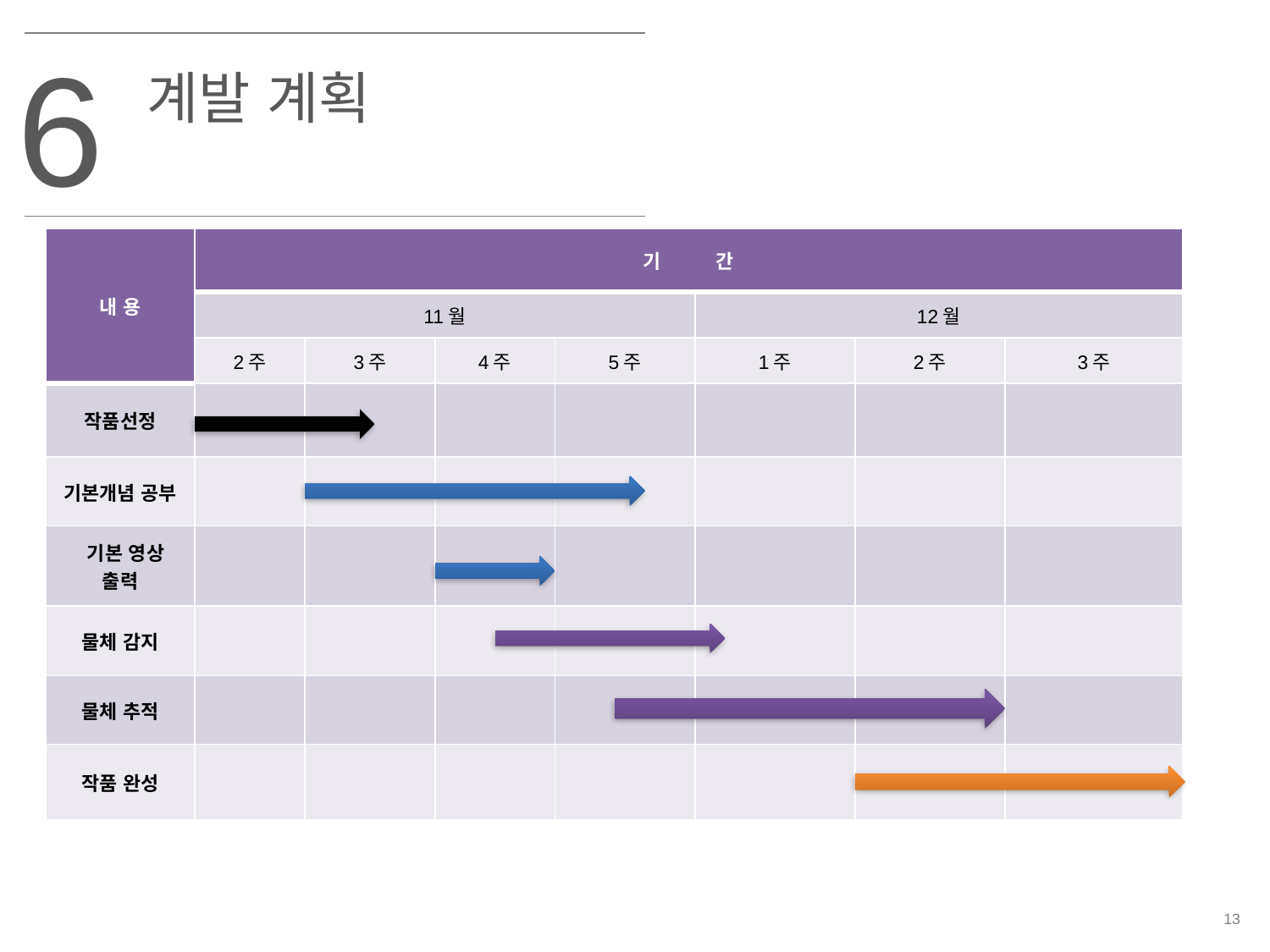

6
 계발 계획
| 내 용 | 기 간 |  |  |  |  |  |  |
| --- | --- | --- | --- | --- | --- | --- | --- |
|  | 11월 |  |  |  | 12월 |  |  |
|  | 2주 | 3주 | 4주 | 5주 | 1주 | 2주 | 3주 |
| 작품선정 |  |  |  |  |  |  |  |
| 기본개념 공부 |  |  |  |  |  |  |  |
| 기본 영상 출력 |  |  |  |  |  |  |  |
| 물체 감지 |  |  |  |  |  |  |  |
| 물체 추적 |  |  |  |  |  |  |  |
| 작품 완성 |  |  |  |  |  |  |  |